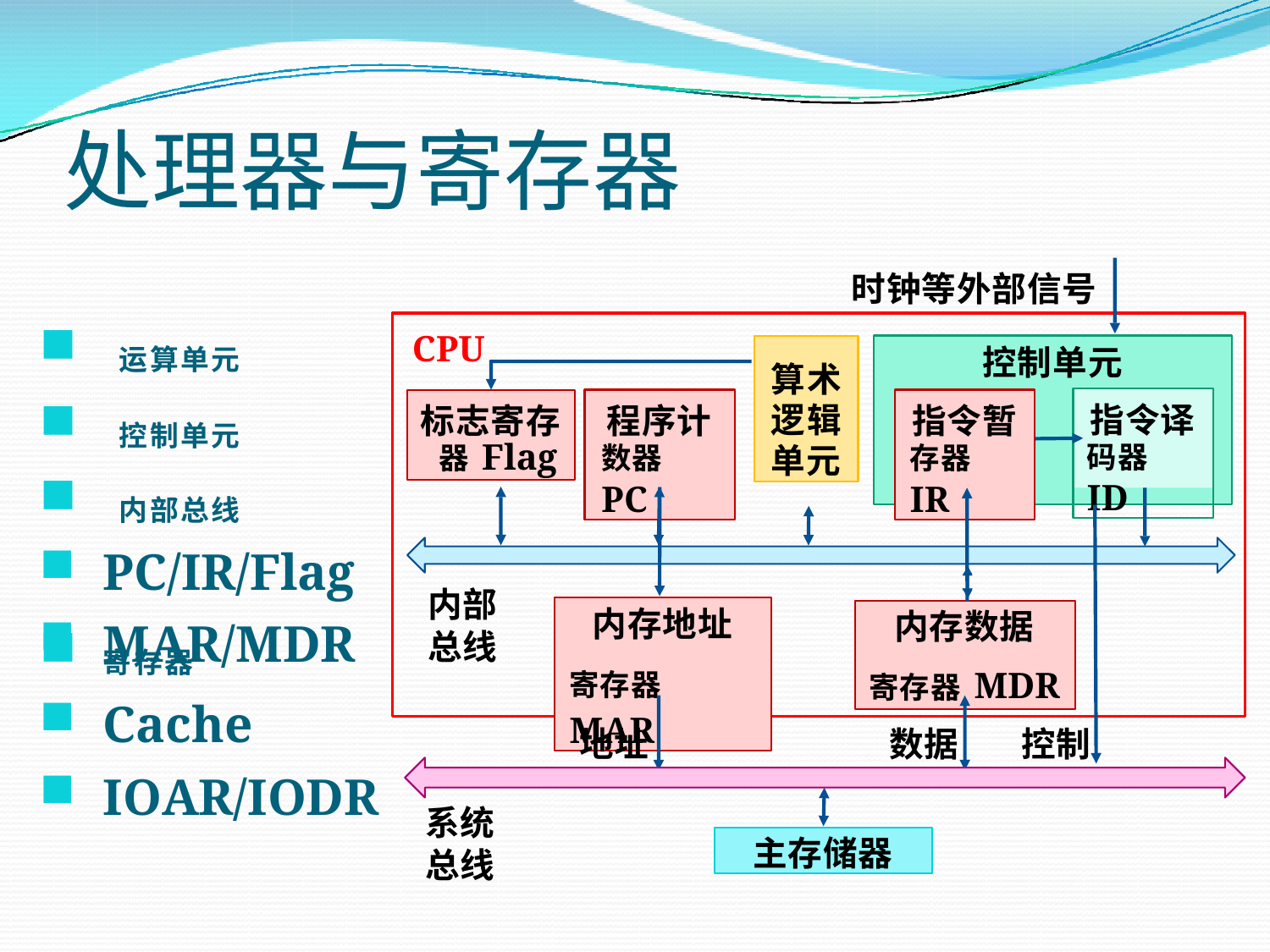

# 处理器与寄存器

时钟等外部信号
运算单元
控制单元
内部总线
PC/IR/Flag
MAR/MDR

CPU

算术 逻辑 单元
控制单元

指令译 码器ID
标志寄存 器Flag
程序计 数器PC
指令暂 存器IR

内部 总线
内存地址 寄存器MAR
内存数据 寄存器MDR
寄存器
Cache
IOAR/IODR

地址
数据	控制

系统 总线
主存储器